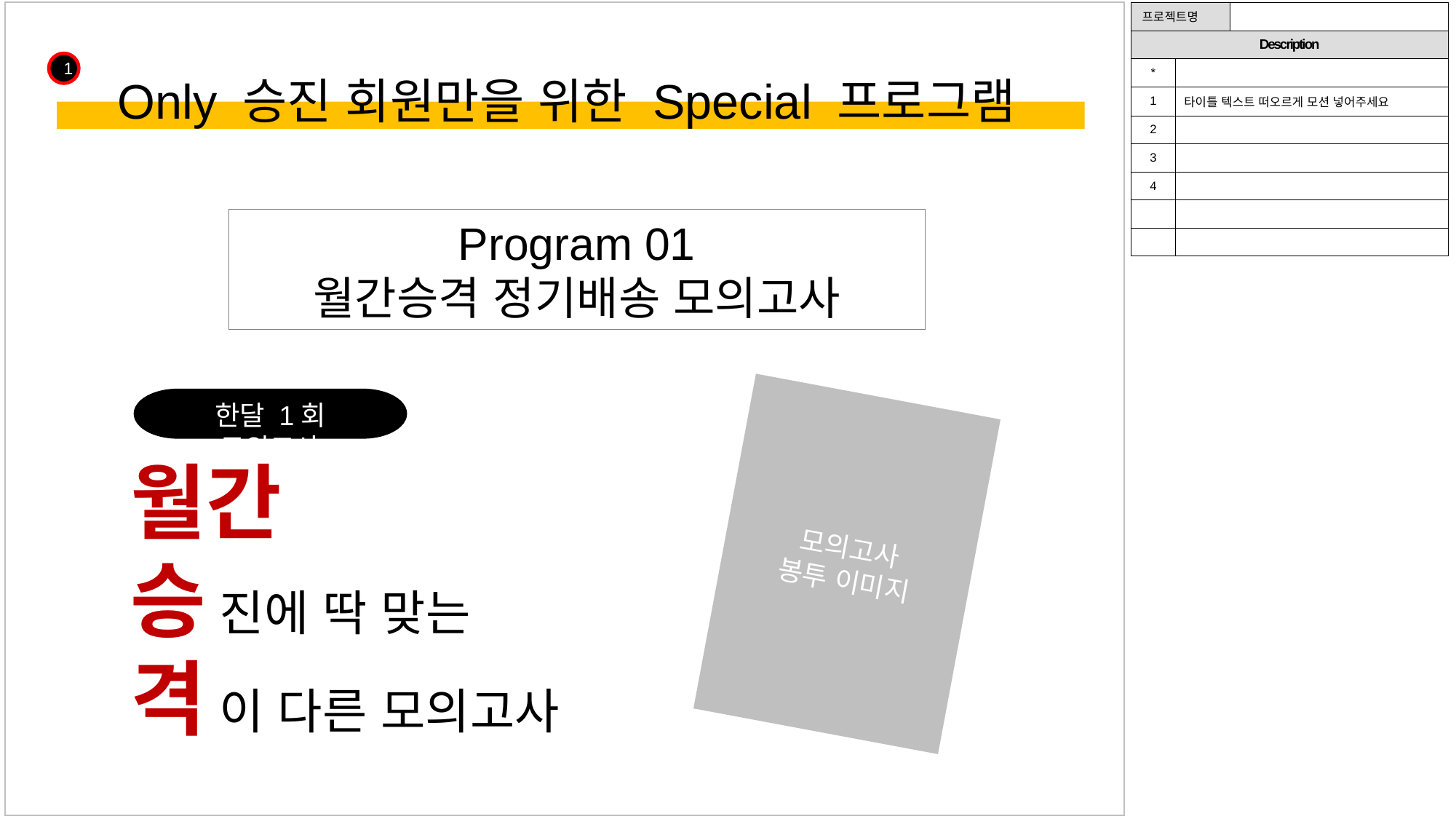

| 프로젝트명 |  |  |
| --- | --- | --- |
| Description |  |  |
| \* |  |  |
| 1 | 타이틀 텍스트 떠오르게 모션 넣어주세요 |  |
| 2 |  |  |
| 3 |  |  |
| 4 |  |  |
|  |  |  |
|  |  |  |
1
Only 승진 회원만을 위한 Special 프로그램

Program 01
월간승격 정기배송 모의고사

한달 1회 모의고사
모의고사
봉투 이미지
월간
승 진에 딱 맞는
격 이 다른 모의고사